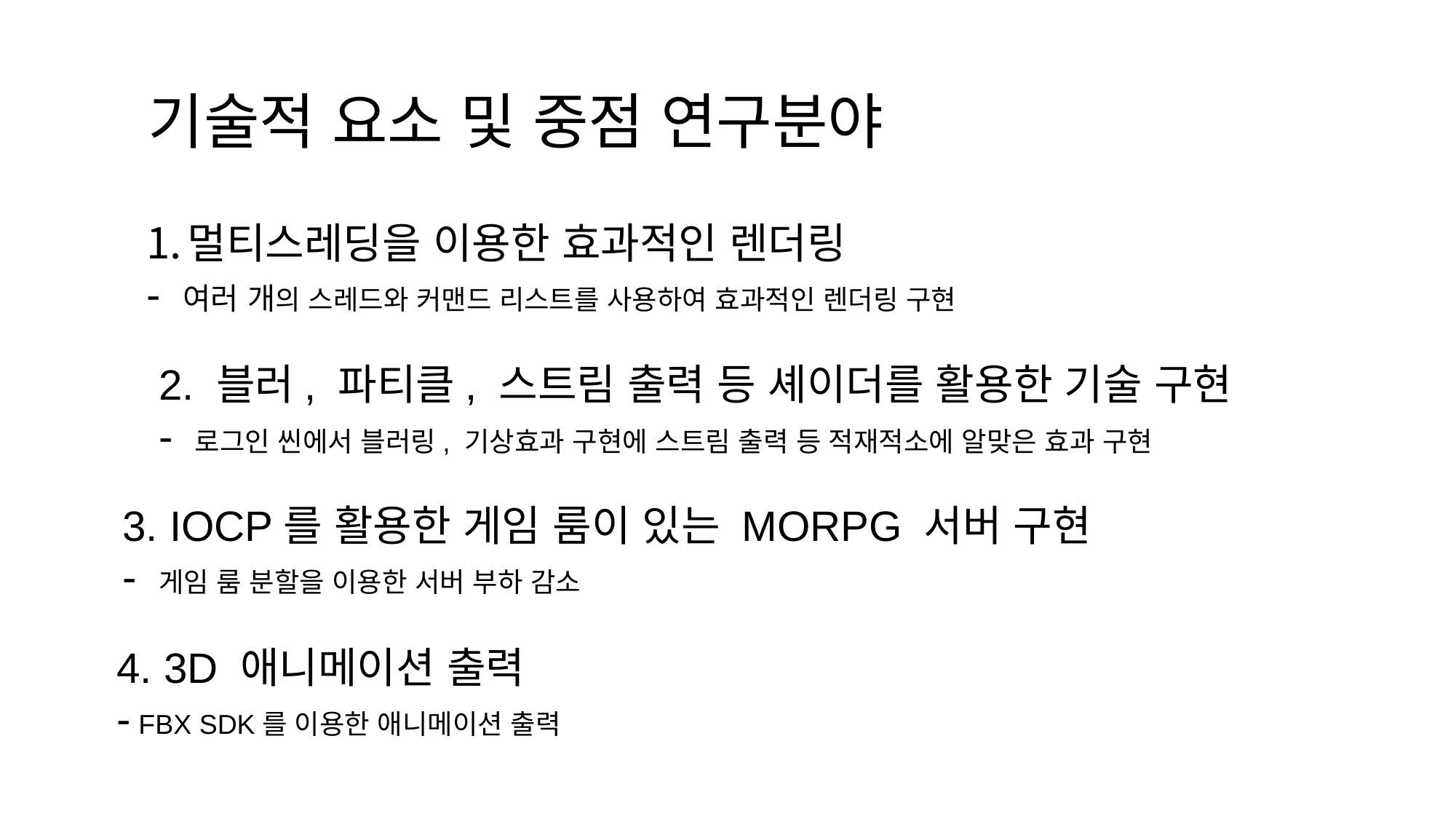

기술적 요소 및 중점 연구분야
멀티스레딩을 이용한 효과적인 렌더링
- 여러 개의 스레드와 커맨드 리스트를 사용하여 효과적인 렌더링 구현
2. 블러, 파티클, 스트림 출력 등 셰이더를 활용한 기술 구현
- 로그인 씬에서 블러링, 기상효과 구현에 스트림 출력 등 적재적소에 알맞은 효과 구현
3. IOCP를 활용한 게임 룸이 있는 MORPG 서버 구현
- 게임 룸 분할을 이용한 서버 부하 감소
4. 3D 애니메이션 출력
- FBX SDK를 이용한 애니메이션 출력